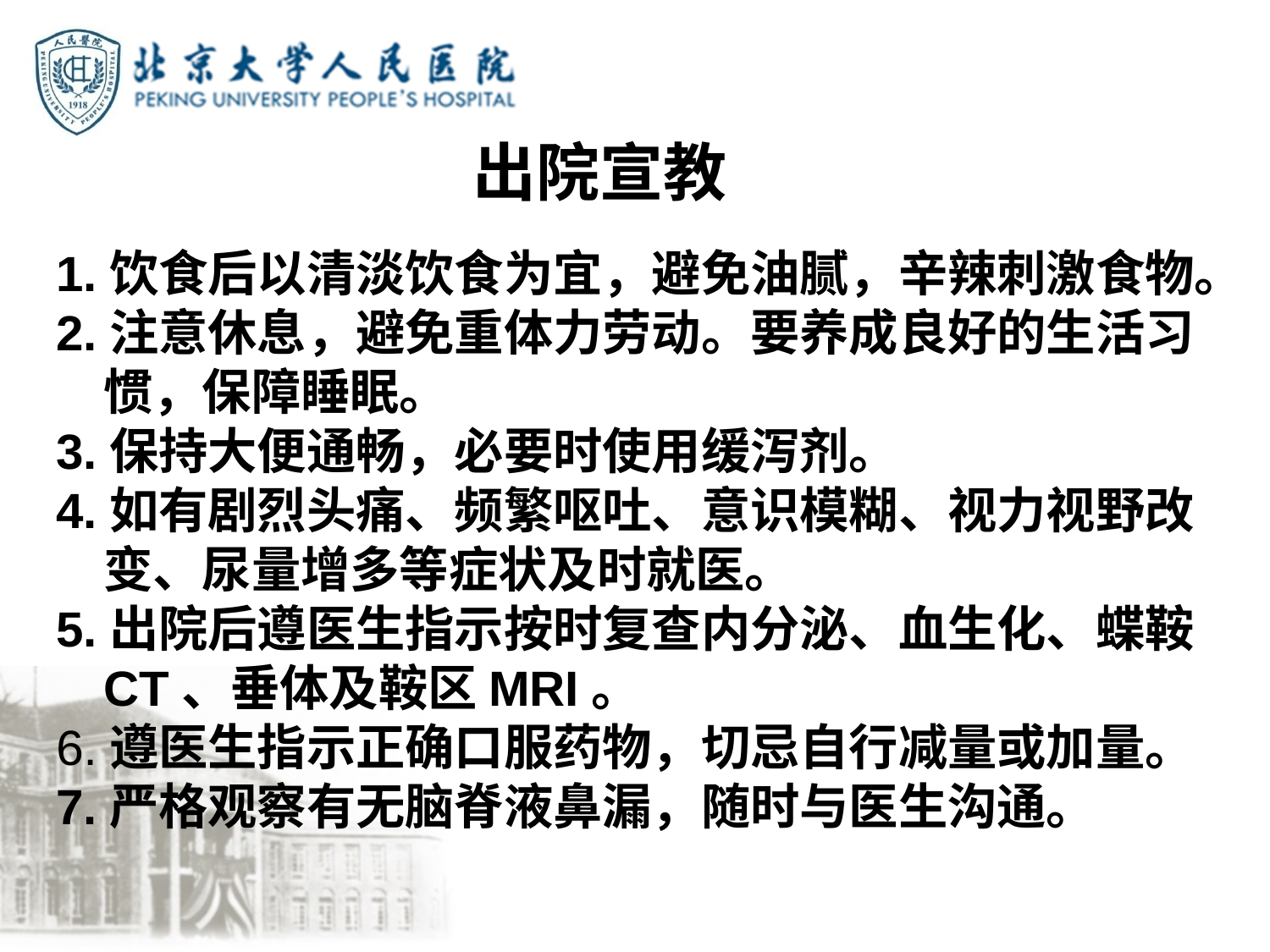

出院宣教

1.饮食后以清淡饮食为宜，避免油腻，辛辣刺激食物。
2.注意休息，避免重体力劳动。要养成良好的生活习惯，保障睡眠。
3.保持大便通畅，必要时使用缓泻剂。
4.如有剧烈头痛、频繁呕吐、意识模糊、视力视野改变、尿量增多等症状及时就医。
5.出院后遵医生指示按时复查内分泌、血生化、蝶鞍CT、垂体及鞍区MRI。
6.遵医生指示正确口服药物，切忌自行减量或加量。
7.严格观察有无脑脊液鼻漏，随时与医生沟通。